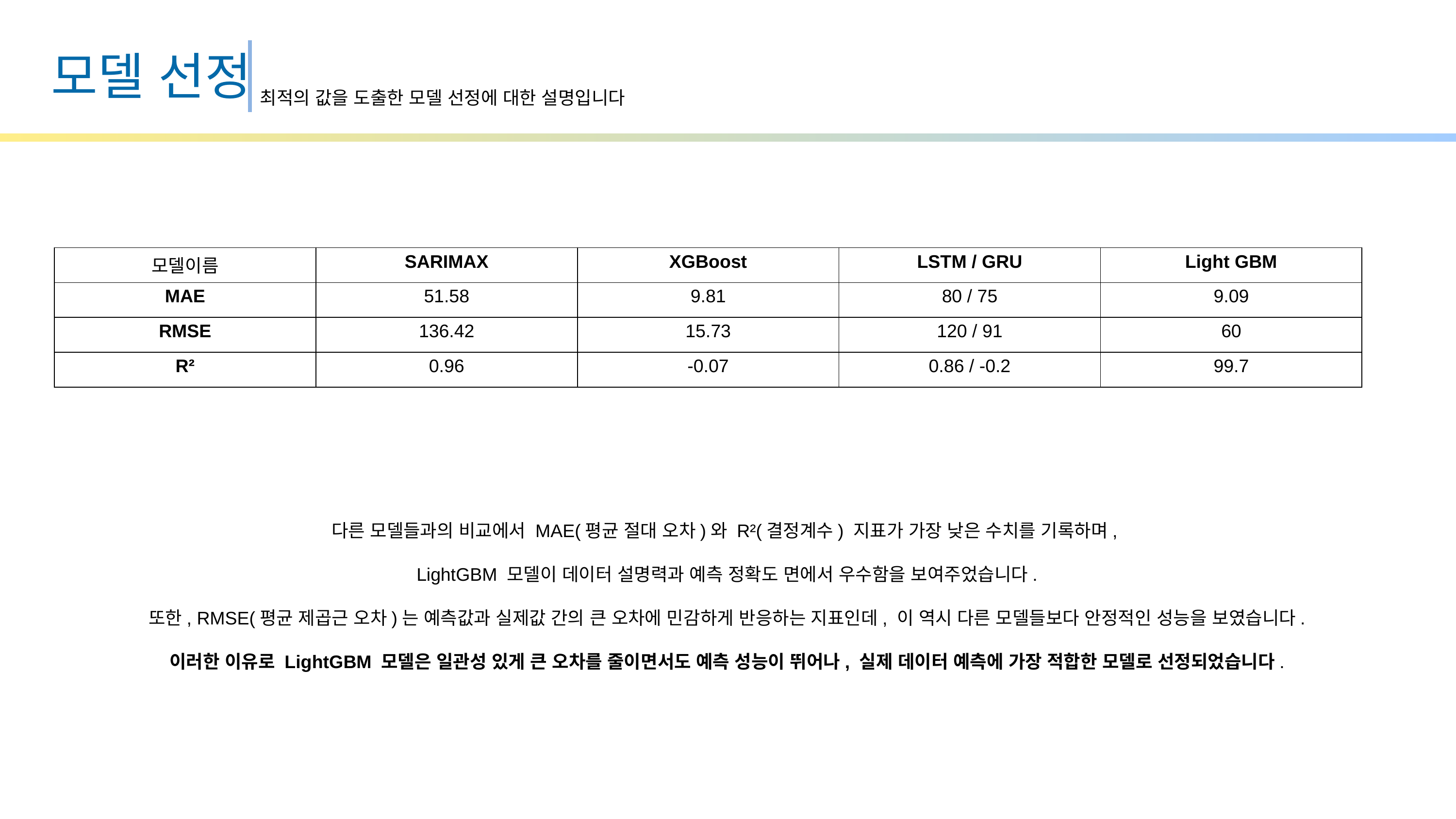

모델 선정
최적의 값을 도출한 모델 선정에 대한 설명입니다

| 모델이름 | SARIMAX | XGBoost | LSTM / GRU | Light GBM |
| --- | --- | --- | --- | --- |
| MAE | 51.58 | 9.81 | 80 / 75 | 9.09 |
| RMSE | 136.42 | 15.73 | 120 / 91 | 60 |
| R² | 0.96 | -0.07 | 0.86 / -0.2 | 99.7 |
다른 모델들과의 비교에서 MAE(평균 절대 오차)와 R²(결정계수) 지표가 가장 낮은 수치를 기록하며,
LightGBM 모델이 데이터 설명력과 예측 정확도 면에서 우수함을 보여주었습니다.
또한, RMSE(평균 제곱근 오차)는 예측값과 실제값 간의 큰 오차에 민감하게 반응하는 지표인데, 이 역시 다른 모델들보다 안정적인 성능을 보였습니다.
이러한 이유로 LightGBM 모델은 일관성 있게 큰 오차를 줄이면서도 예측 성능이 뛰어나, 실제 데이터 예측에 가장 적합한 모델로 선정되었습니다.